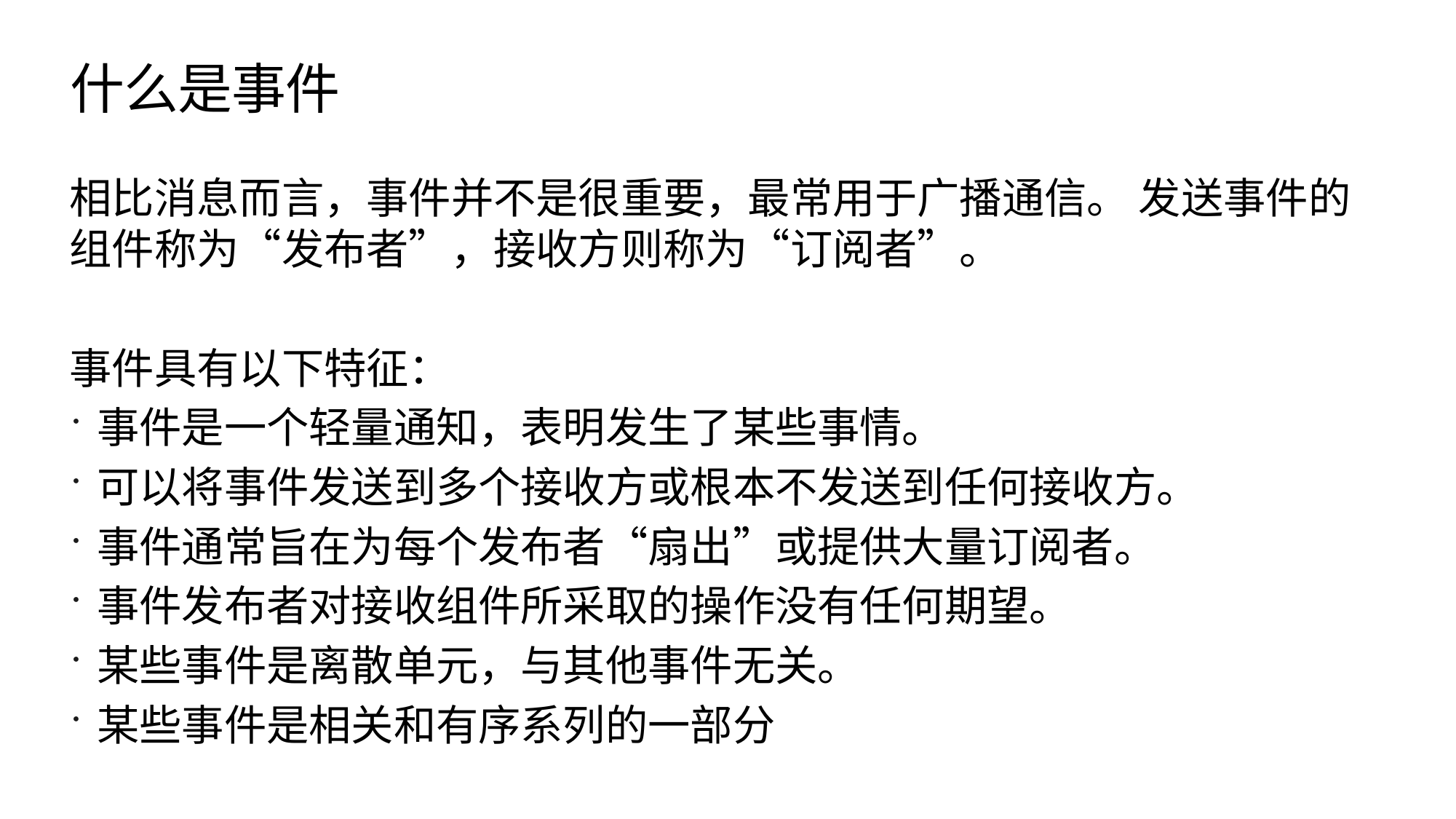

# 什么是事件
相比消息而言，事件并不是很重要，最常用于广播通信。 发送事件的组件称为“发布者”，接收方则称为“订阅者”。

事件具有以下特征：
事件是一个轻量通知，表明发生了某些事情。
可以将事件发送到多个接收方或根本不发送到任何接收方。
事件通常旨在为每个发布者“扇出”或提供大量订阅者。
事件发布者对接收组件所采取的操作没有任何期望。
某些事件是离散单元，与其他事件无关。
某些事件是相关和有序系列的一部分